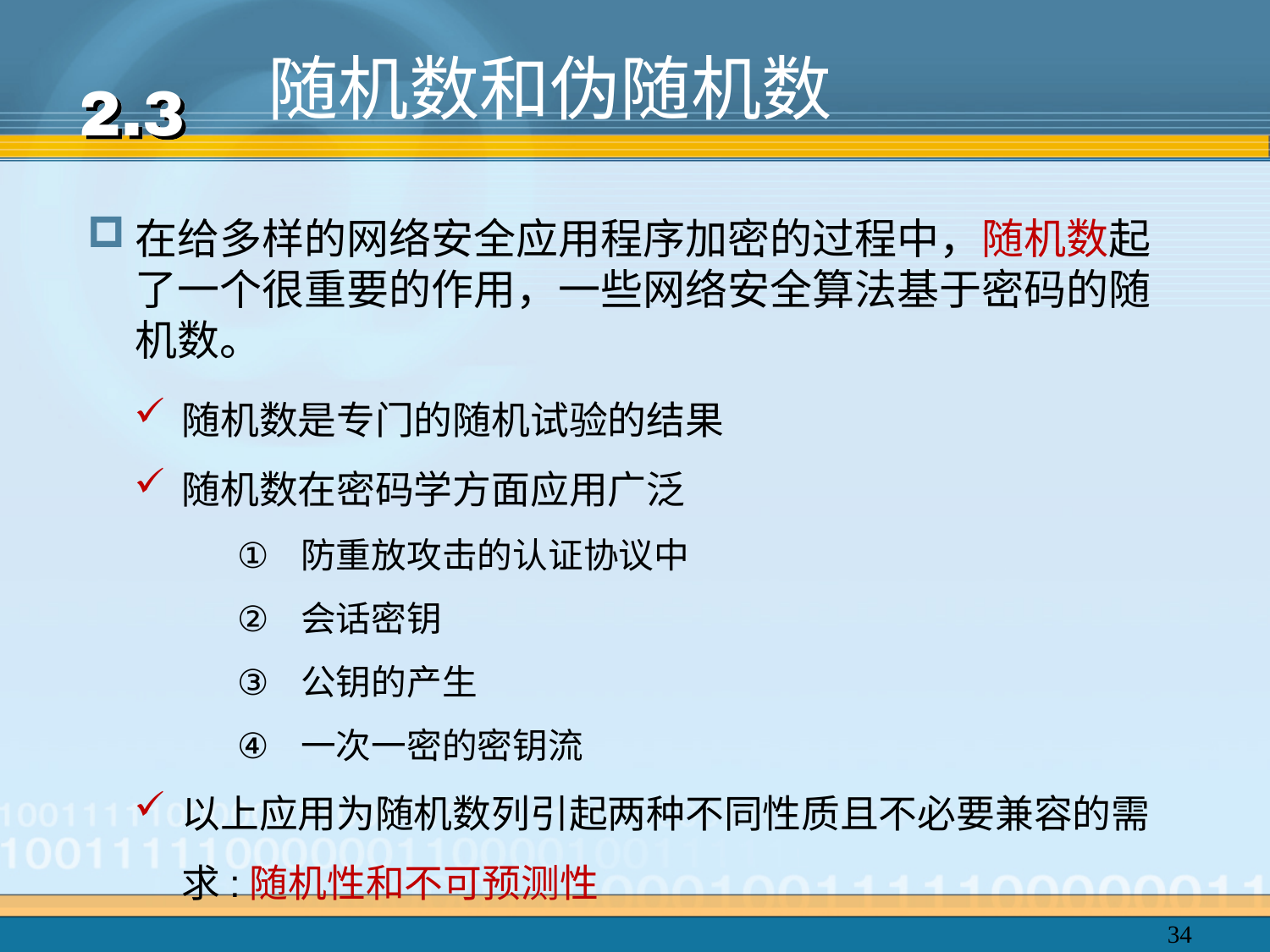

随机数和伪随机数
2.3
在给多样的网络安全应用程序加密的过程中，随机数起了一个很重要的作用，一些网络安全算法基于密码的随机数。

随机数是专门的随机试验的结果
随机数在密码学方面应用广泛
防重放攻击的认证协议中
会话密钥
公钥的产生
一次一密的密钥流
以上应用为随机数列引起两种不同性质且不必要兼容的需求:随机性和不可预测性
34